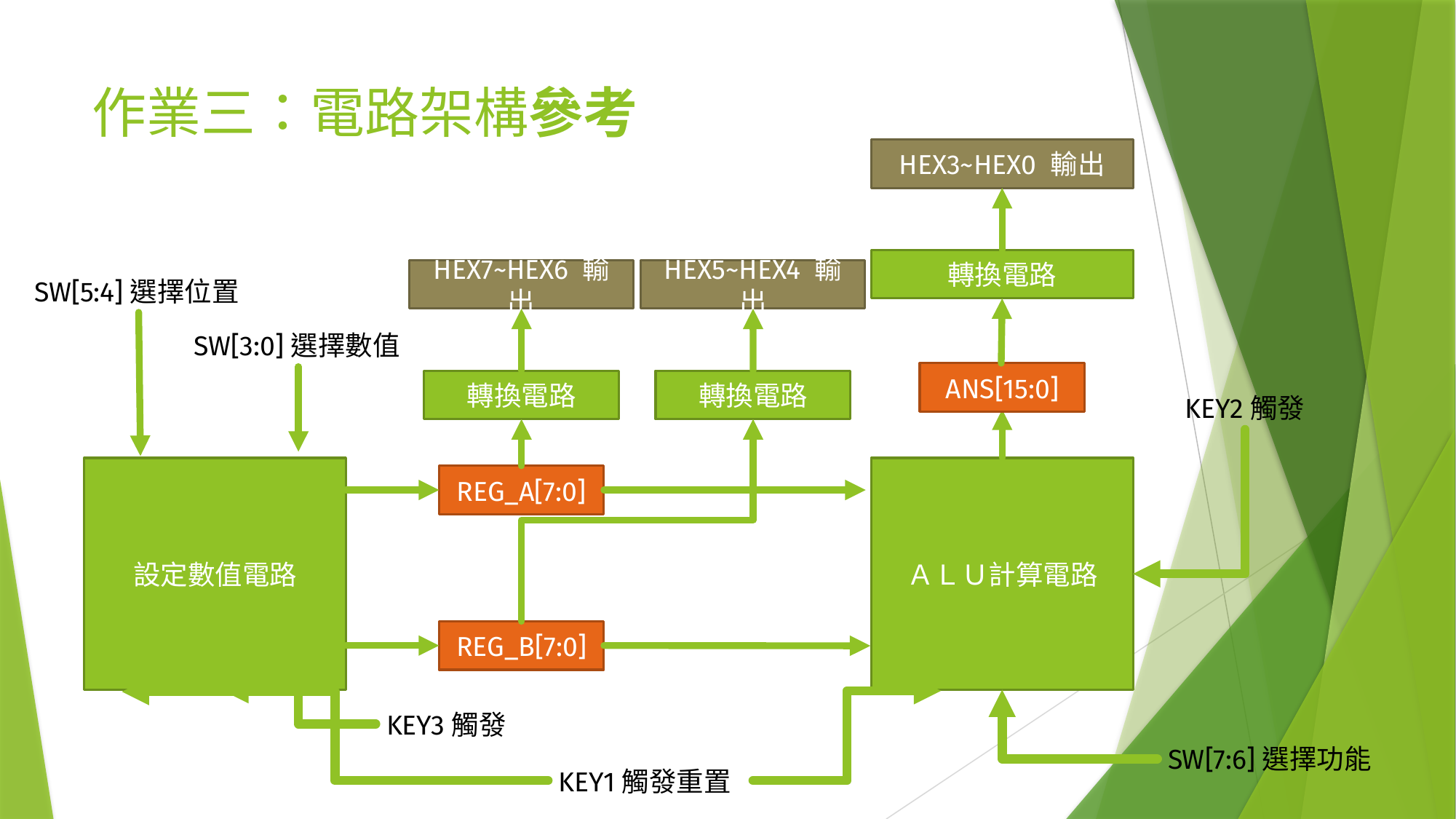

# 作業三：電路架構參考
HEX3~HEX0 輸出
轉換電路
HEX7~HEX6 輸出
HEX5~HEX4 輸出
SW[5:4]選擇位置
SW[3:0]選擇數值
ANS[15:0]
轉換電路
轉換電路
KEY2觸發
設定數值電路
ＡＬＵ計算電路
REG_A[7:0]
REG_B[7:0]
KEY3觸發
SW[7:6]選擇功能
KEY1觸發重置